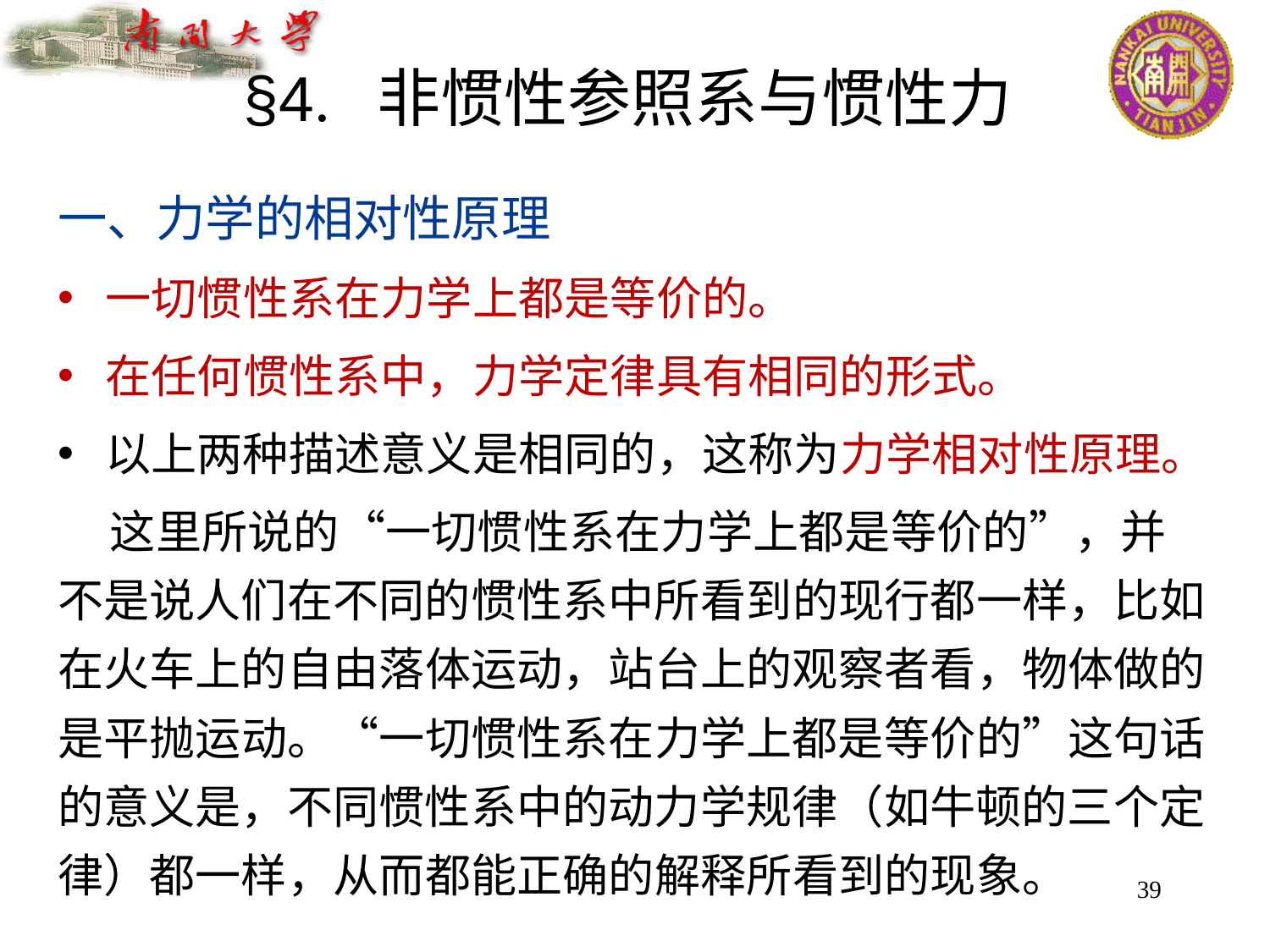

# §4.  非惯性参照系与惯性力
一、力学的相对性原理
一切惯性系在力学上都是等价的。
在任何惯性系中，力学定律具有相同的形式。
以上两种描述意义是相同的，这称为力学相对性原理。
    这里所说的“一切惯性系在力学上都是等价的”，并不是说人们在不同的惯性系中所看到的现行都一样，比如在火车上的自由落体运动，站台上的观察者看，物体做的是平抛运动。“一切惯性系在力学上都是等价的”这句话的意义是，不同惯性系中的动力学规律（如牛顿的三个定律）都一样，从而都能正确的解释所看到的现象。
39